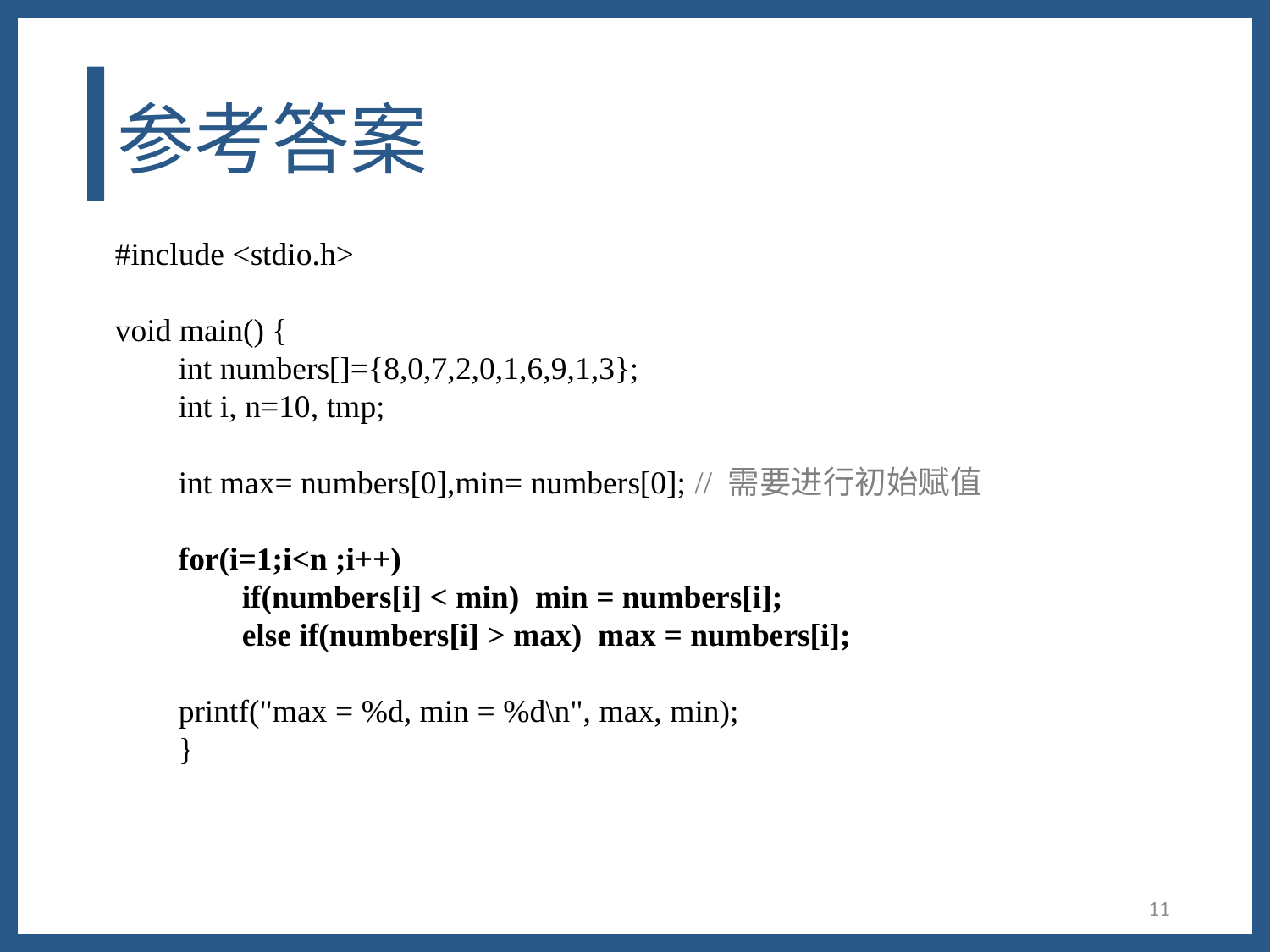

# 参考答案
#include <stdio.h>

void main() {
int numbers[]={8,0,7,2,0,1,6,9,1,3};
int i, n=10, tmp;

int max= numbers[0],min= numbers[0]; // 需要进行初始赋值

for(i=1;i<n ;i++)
if(numbers[i] < min)  min = numbers[i];
else if(numbers[i] > max)  max = numbers[i];

printf("max = %d, min = %d\n", max, min);
}
11